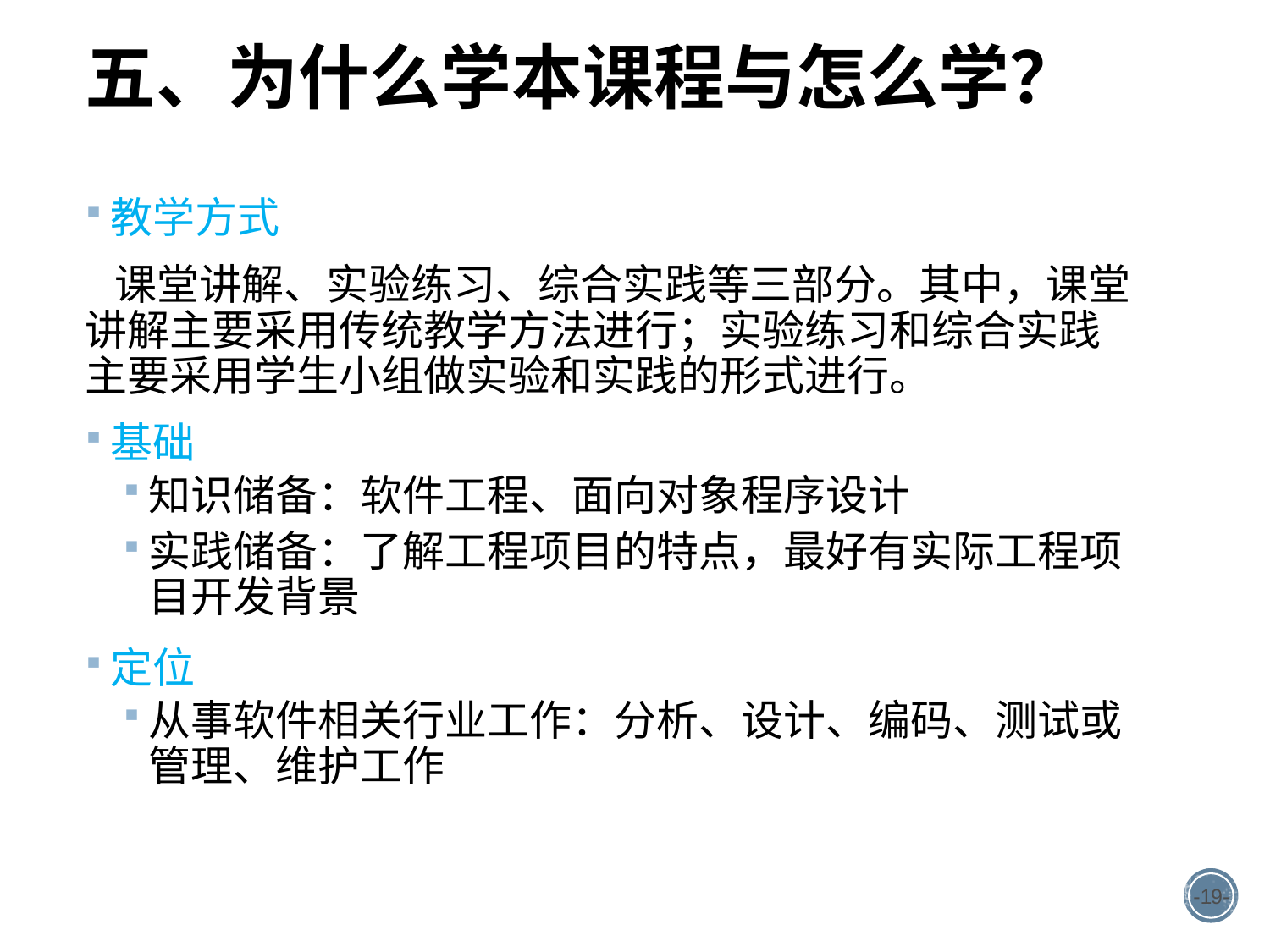

# 五、为什么学本课程与怎么学？
教学方式
  课堂讲解、实验练习、综合实践等三部分。其中，课堂讲解主要采用传统教学方法进行；实验练习和综合实践主要采用学生小组做实验和实践的形式进行。
基础
知识储备：软件工程、面向对象程序设计
实践储备：了解工程项目的特点，最好有实际工程项目开发背景
定位
从事软件相关行业工作：分析、设计、编码、测试或管理、维护工作
-19-